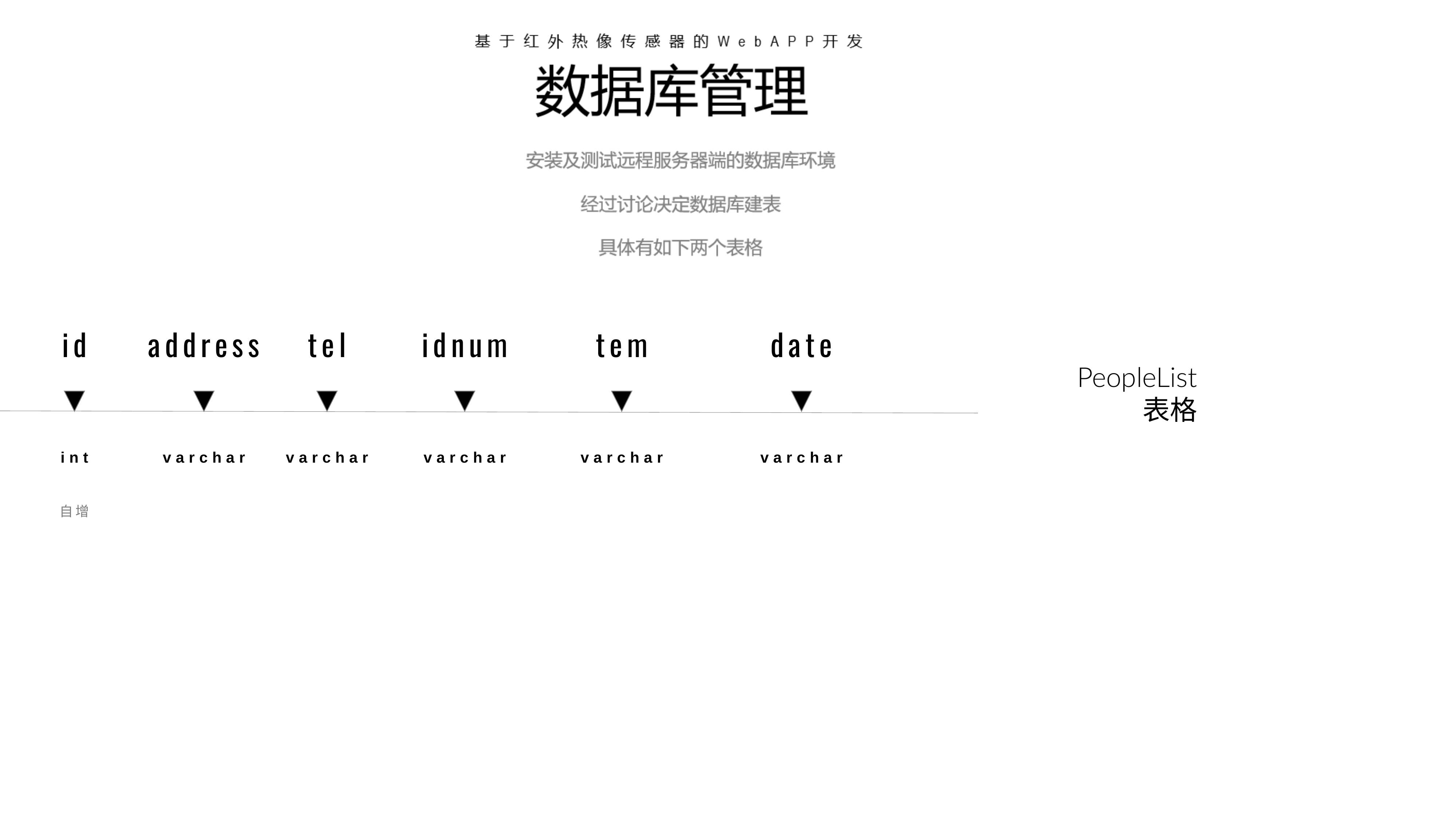

id

int

address

varchar

tel

varchar

idnum

varchar

tem

varchar

date

varchar

PeopleList
表格
自增